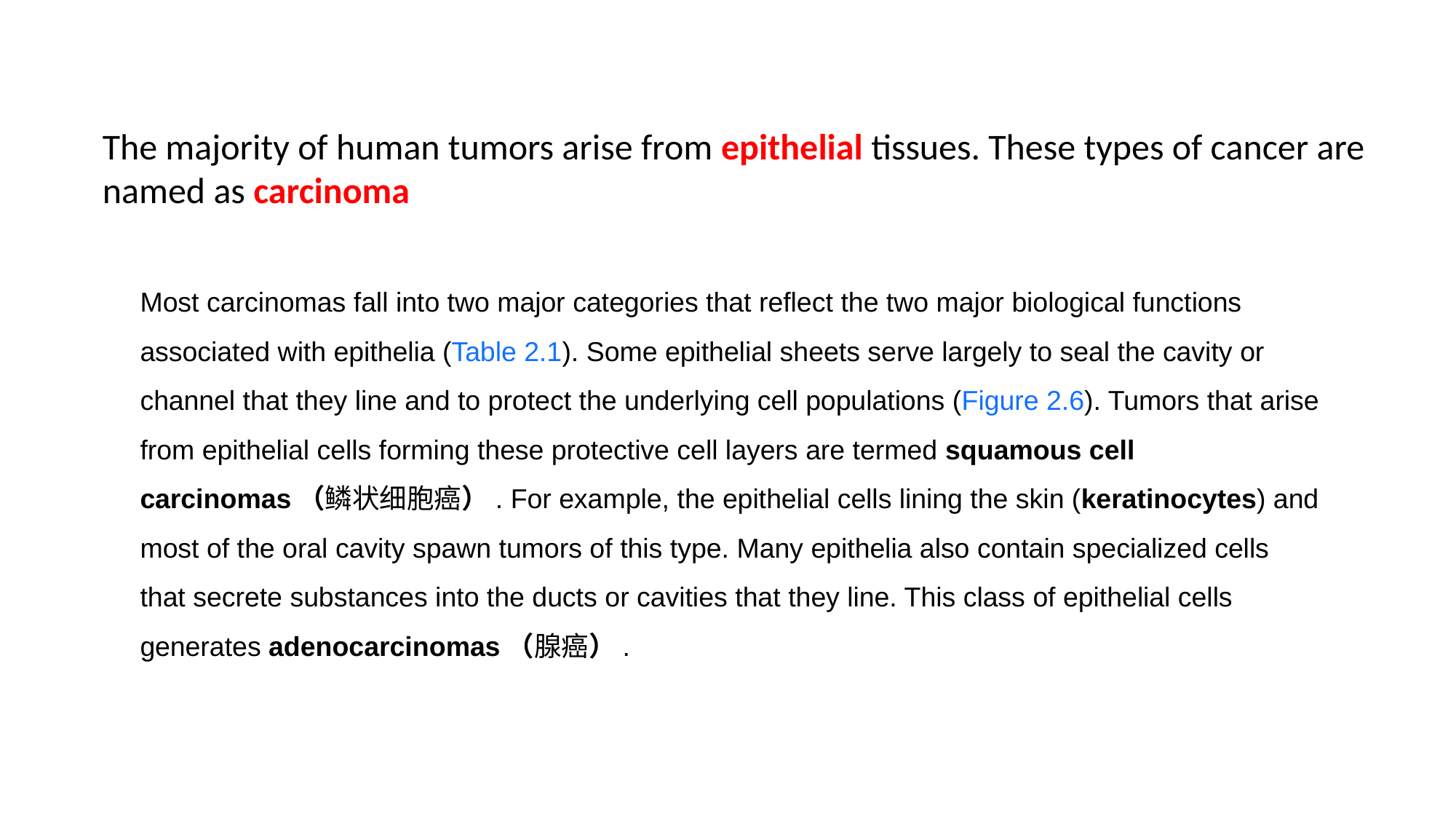

The majority of human tumors arise from epithelial tissues. These types of cancer are named as carcinoma
Most carcinomas fall into two major categories that reflect the two major biological functions associated with epithelia (Table 2.1). Some epithelial sheets serve largely to seal the cavity or channel that they line and to protect the underlying cell populations (Figure 2.6). Tumors that arise from epithelial cells forming these protective cell layers are termed squamous cell carcinomas（鳞状细胞癌）. For example, the epithelial cells lining the skin (keratinocytes) and most of the oral cavity spawn tumors of this type. Many epithelia also contain specialized cells that secrete substances into the ducts or cavities that they line. This class of epithelial cells generates adenocarcinomas（腺癌）.